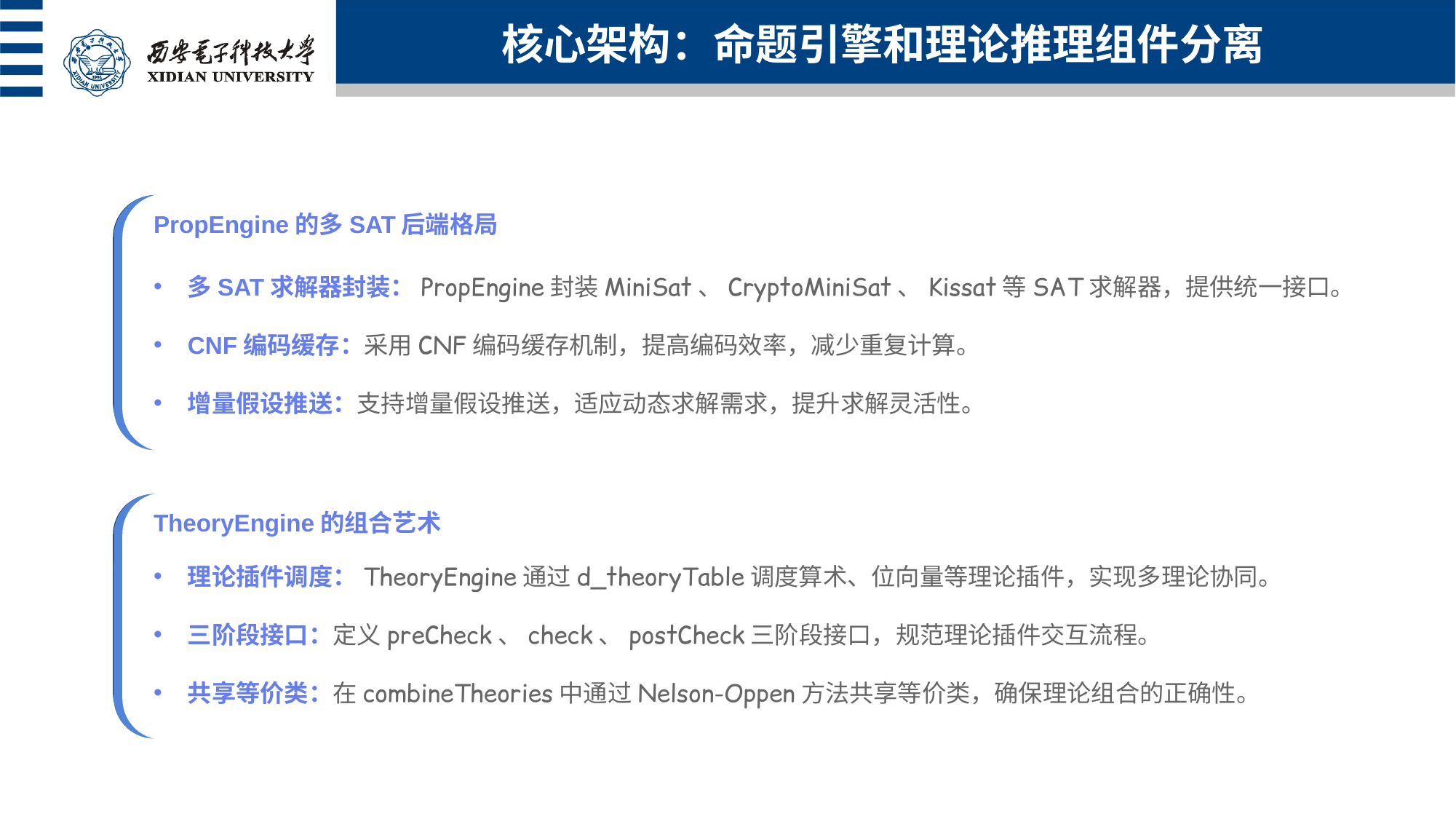

核心架构：命题引擎和理论推理组件分离

PropEngine的多SAT后端格局

多SAT求解器封装：PropEngine封装MiniSat、CryptoMiniSat、Kissat等SAT求解器，提供统一接口。

CNF编码缓存：采用CNF编码缓存机制，提高编码效率，减少重复计算。

增量假设推送：支持增量假设推送，适应动态求解需求，提升求解灵活性。

TheoryEngine的组合艺术

理论插件调度：TheoryEngine通过d_theoryTable调度算术、位向量等理论插件，实现多理论协同。

三阶段接口：定义preCheck、check、postCheck三阶段接口，规范理论插件交互流程。

共享等价类：在combineTheories中通过Nelson-Oppen方法共享等价类，确保理论组合的正确性。